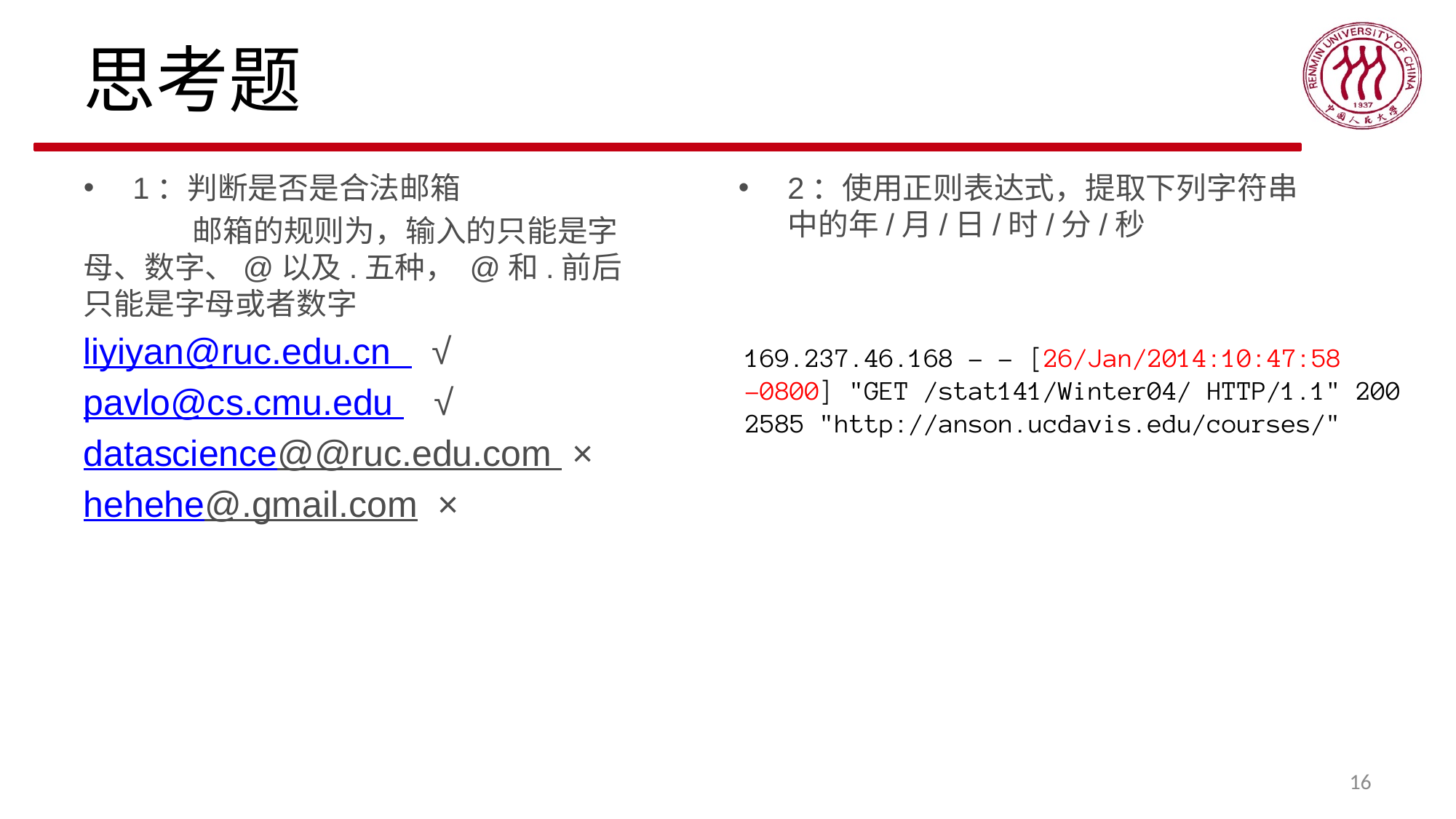

# 思考题
1：判断是否是合法邮箱
	邮箱的规则为，输入的只能是字母、数字、@以及.五种， @和.前后只能是字母或者数字
liyiyan@ruc.edu.cn    √
pavlo@cs.cmu.edu    √
datascience@@ruc.edu.com  ×
hehehe@.gmail.com  ×

2：使用正则表达式，提取下列字符串中的年/月/日/时/分/秒

169.237.46.168 - - [26/Jan/2014:10:47:58
-0800] "GET /stat141/Winter04/ HTTP/1.1" 200
2585 "http://anson.ucdavis.edu/courses/"
16